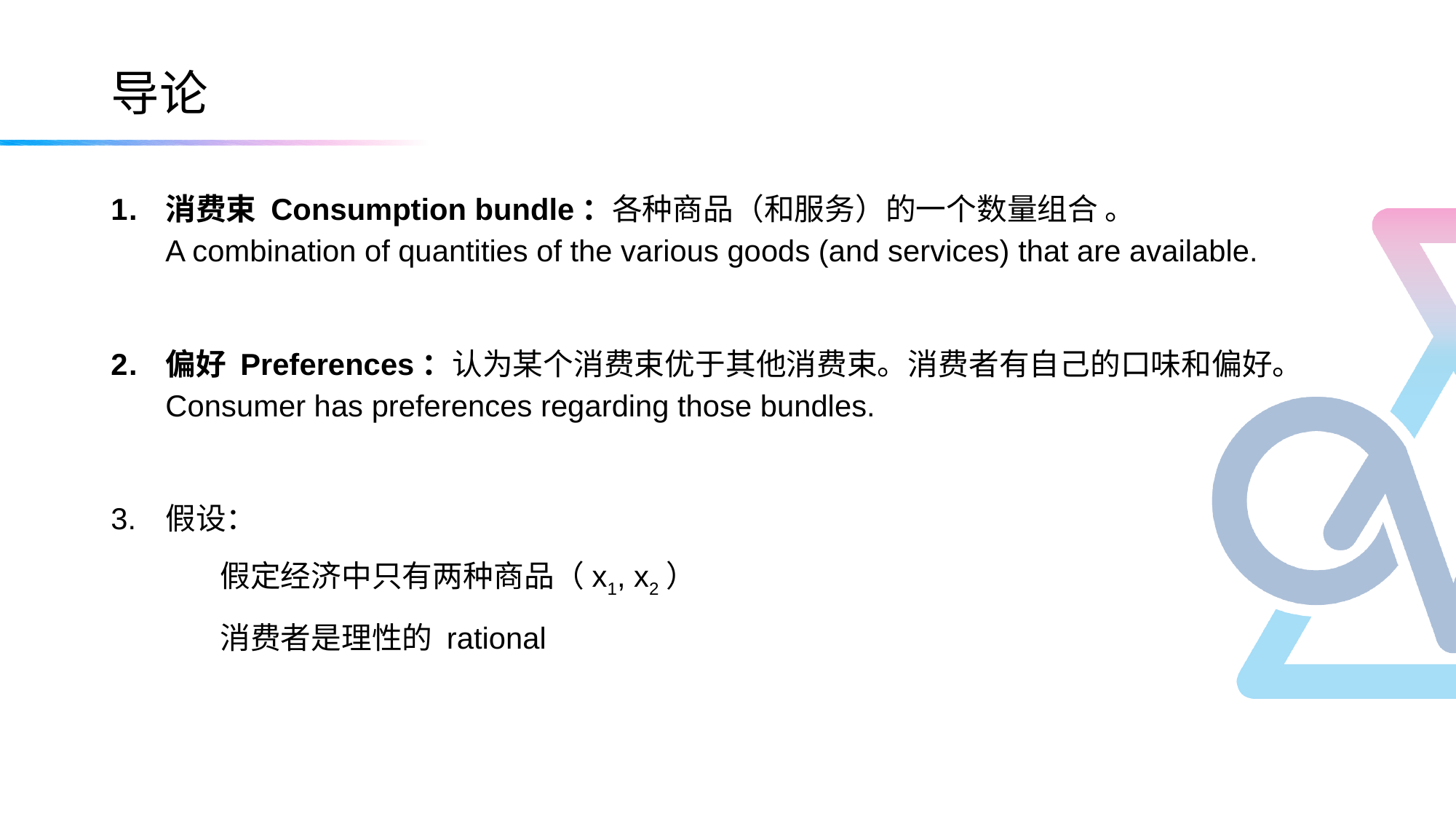

# 导论
消费束 Consumption bundle：各种商品（和服务）的一个数量组合 。
A combination of quantities of the various goods (and services) that are available.

偏好 Preferences：认为某个消费束优于其他消费束。消费者有自己的口味和偏好。
Consumer has preferences regarding those bundles.

假设：
	假定经济中只有两种商品（x1, x2）
	消费者是理性的 rational